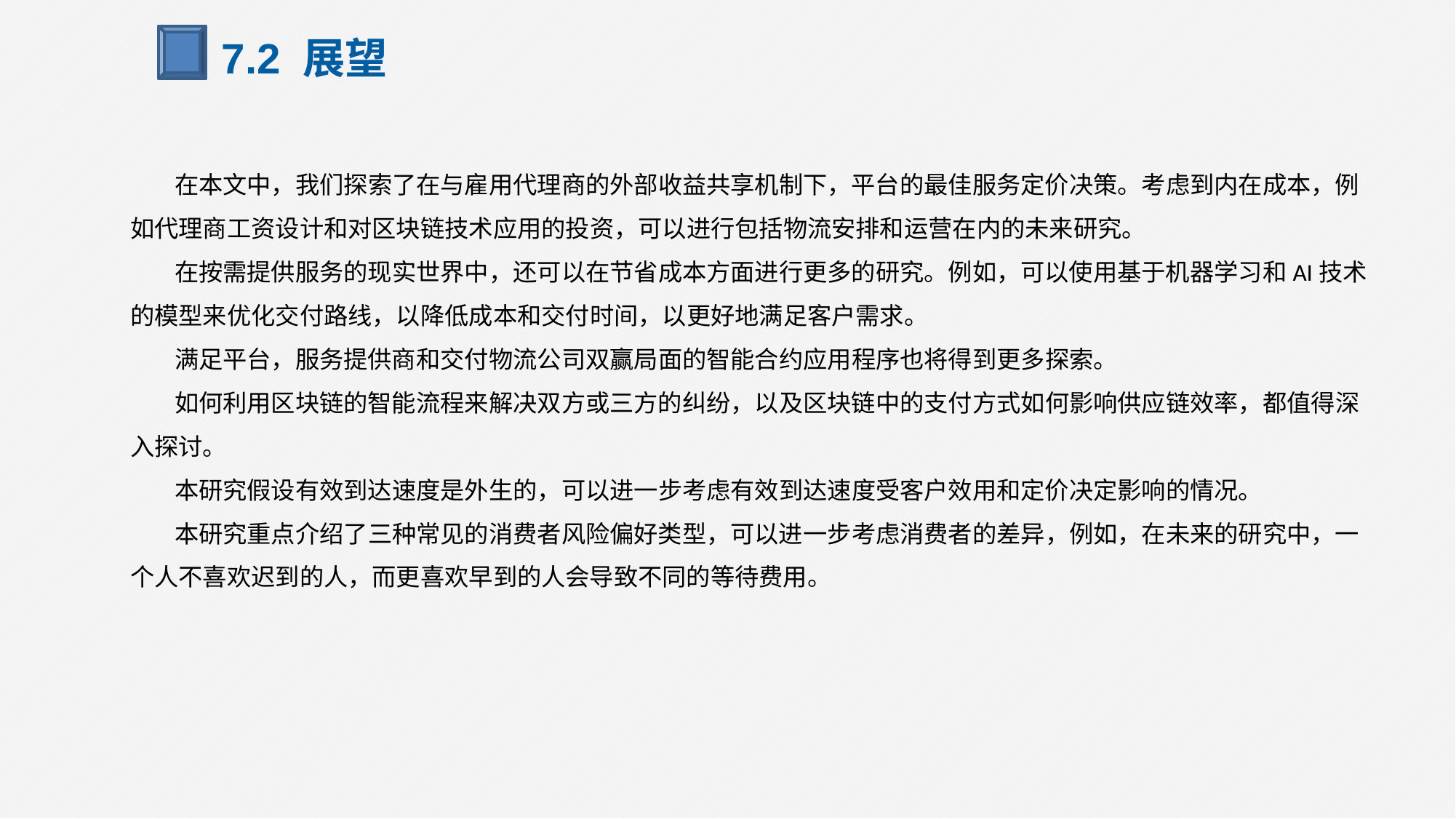

7.2 展望

       在本文中，我们探索了在与雇用代理商的外部收益共享机制下，平台的最佳服务定价决策。考虑到内在成本，例如代理商工资设计和对区块链技术应用的投资，可以进行包括物流安排和运营在内的未来研究。
       在按需提供服务的现实世界中，还可以在节省成本方面进行更多的研究。例如，可以使用基于机器学习和AI技术的模型来优化交付路线，以降低成本和交付时间，以更好地满足客户需求。
       满足平台，服务提供商和交付物流公司双赢局面的智能合约应用程序也将得到更多探索。
       如何利用区块链的智能流程来解决双方或三方的纠纷，以及区块链中的支付方式如何影响供应链效率，都值得深入探讨。
       本研究假设有效到达速度是外生的，可以进一步考虑有效到达速度受客户效用和定价决定影响的情况。
       本研究重点介绍了三种常见的消费者风险偏好类型，可以进一步考虑消费者的差异，例如，在未来的研究中，一个人不喜欢迟到的人，而更喜欢早到的人会导致不同的等待费用。